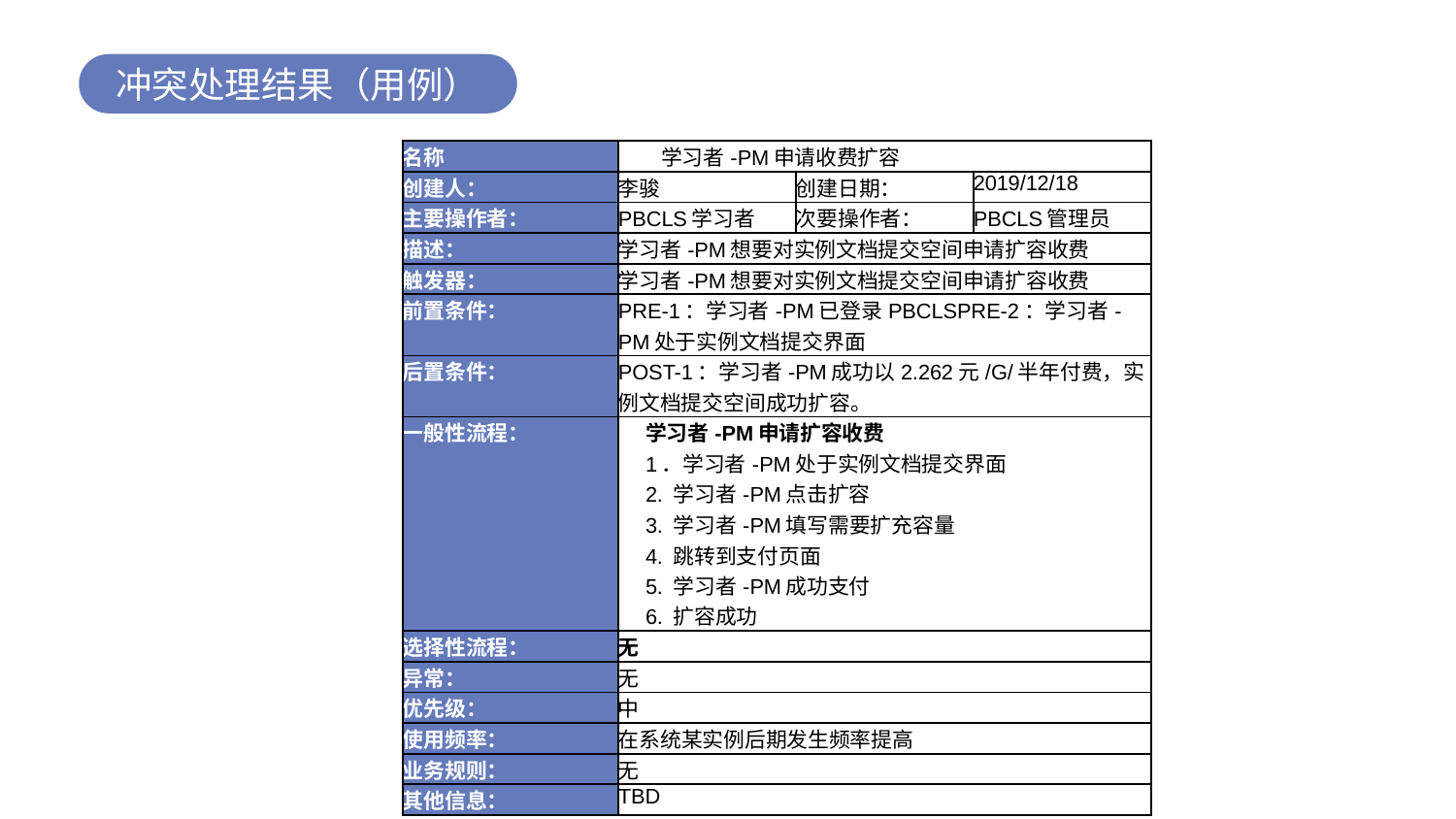

冲突处理结果（用例）
| 名称 | 学习者-PM申请收费扩容 |  |  |
| --- | --- | --- | --- |
| 创建人： | 李骏 | 创建日期： | 2019/12/18 |
| 主要操作者： | PBCLS学习者 | 次要操作者： | PBCLS管理员 |
| 描述： | 学习者-PM想要对实例文档提交空间申请扩容收费 |  |  |
| 触发器： | 学习者-PM想要对实例文档提交空间申请扩容收费 |  |  |
| 前置条件： | PRE-1：学习者-PM已登录PBCLSPRE-2：学习者-PM处于实例文档提交界面 |  |  |
| 后置条件： | POST-1：学习者-PM成功以2.262元/G/半年付费，实例文档提交空间成功扩容。 |  |  |
| 一般性流程： | 学习者-PM申请扩容收费 1．学习者-PM处于实例文档提交界面 2. 学习者-PM点击扩容 3. 学习者-PM填写需要扩充容量 4. 跳转到支付页面 5. 学习者-PM成功支付 6. 扩容成功 |  |  |
| 选择性流程： | 无 |  |  |
| 异常： | 无 |  |  |
| 优先级： | 中 |  |  |
| 使用频率： | 在系统某实例后期发生频率提高 |  |  |
| 业务规则： | 无 |  |  |
| 其他信息： | TBD |  |  |